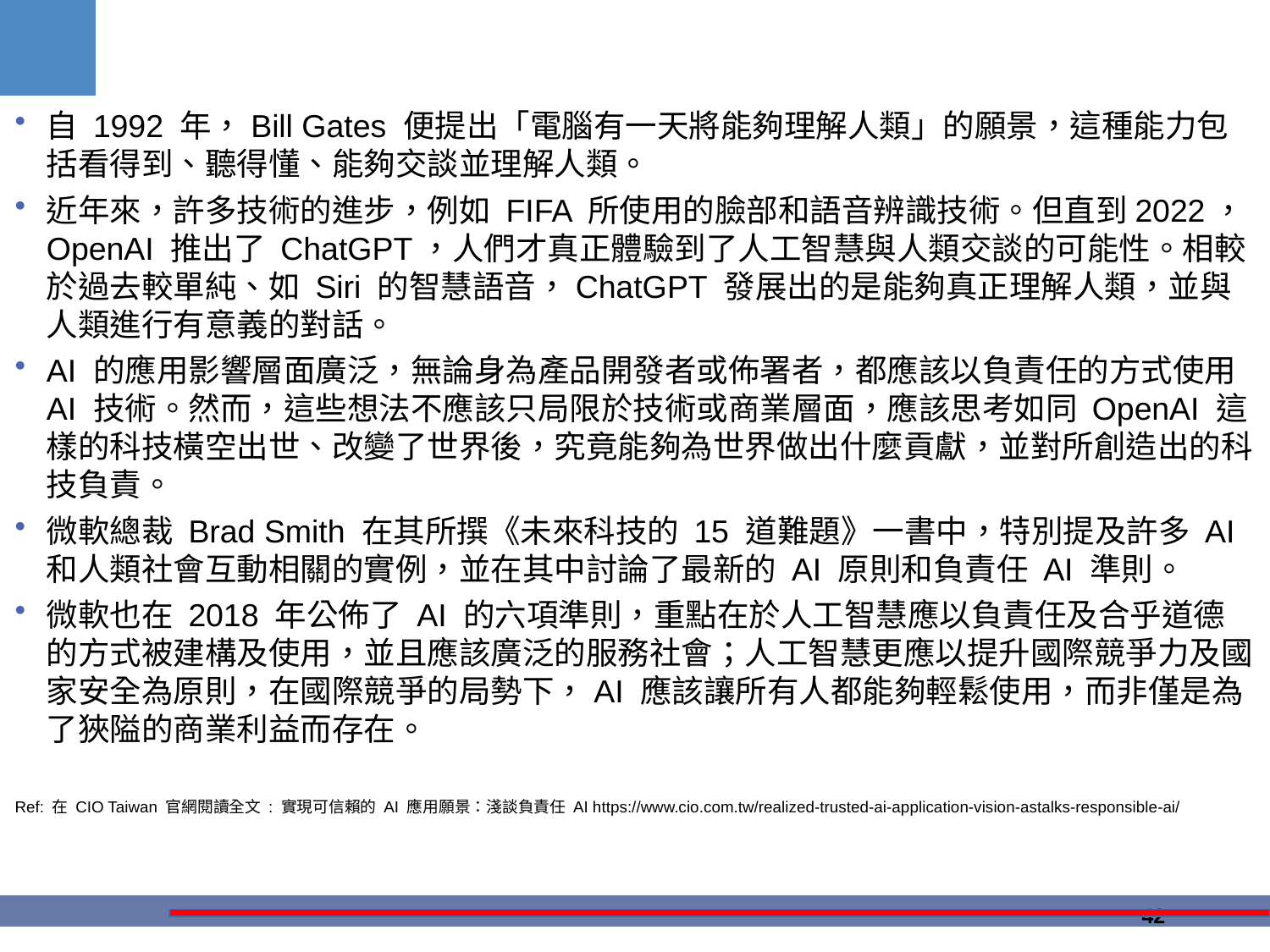

#
自 1992 年，Bill Gates 便提出「電腦有一天將能夠理解人類」的願景，這種能力包括看得到、聽得懂、能夠交談並理解人類。
近年來，許多技術的進步，例如 FIFA 所使用的臉部和語音辨識技術。但直到2022，OpenAI 推出了 ChatGPT，人們才真正體驗到了人工智慧與人類交談的可能性。相較於過去較單純、如 Siri 的智慧語音，ChatGPT 發展出的是能夠真正理解人類，並與人類進行有意義的對話。
AI 的應用影響層面廣泛，無論身為產品開發者或佈署者，都應該以負責任的方式使用 AI 技術。然而，這些想法不應該只局限於技術或商業層面，應該思考如同 OpenAI 這樣的科技橫空出世、改變了世界後，究竟能夠為世界做出什麼貢獻，並對所創造出的科技負責。
微軟總裁 Brad Smith 在其所撰《未來科技的 15 道難題》一書中，特別提及許多 AI 和人類社會互動相關的實例，並在其中討論了最新的 AI 原則和負責任 AI 準則。
微軟也在 2018 年公佈了 AI 的六項準則，重點在於人工智慧應以負責任及合乎道德的方式被建構及使用，並且應該廣泛的服務社會；人工智慧更應以提升國際競爭力及國家安全為原則，在國際競爭的局勢下，AI 應該讓所有人都能夠輕鬆使用，而非僅是為了狹隘的商業利益而存在。

Ref: 在 CIO Taiwan 官網閱讀全文 : 實現可信賴的 AI 應用願景：淺談負責任 AI https://www.cio.com.tw/realized-trusted-ai-application-vision-astalks-responsible-ai/